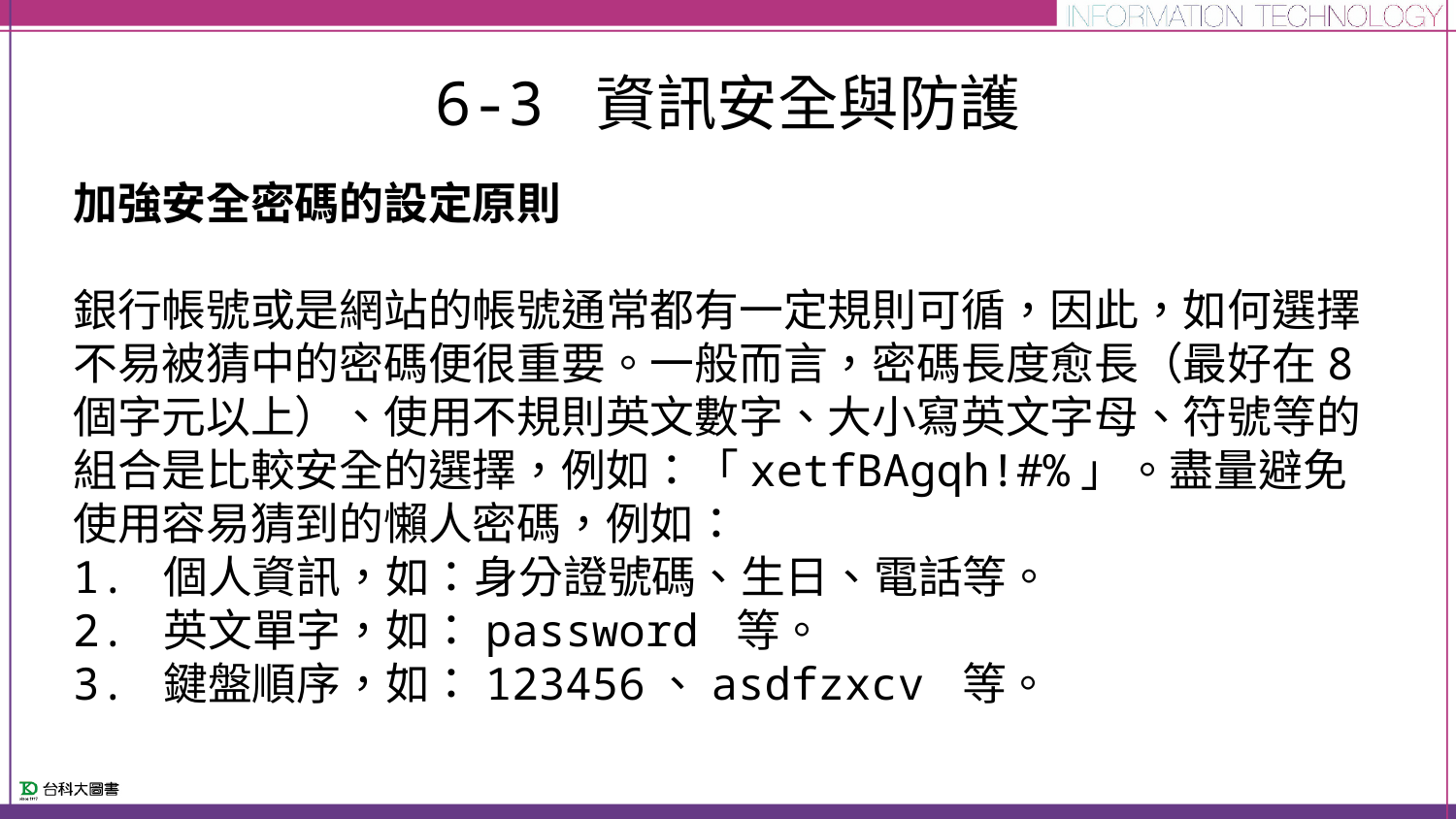

# 6-3 資訊安全與防護
加強安全密碼的設定原則

銀行帳號或是網站的帳號通常都有一定規則可循，因此，如何選擇不易被猜中的密碼便很重要。一般而言，密碼長度愈長（最好在8 個字元以上）、使用不規則英文數字、大小寫英文字母、符號等的組合是比較安全的選擇，例如：「xetfBAgqh!#%」。盡量避免使用容易猜到的懶人密碼，例如：
1. 個人資訊，如：身分證號碼、生日、電話等。
2. 英文單字，如：password 等。
3. 鍵盤順序，如：123456、asdfzxcv 等。